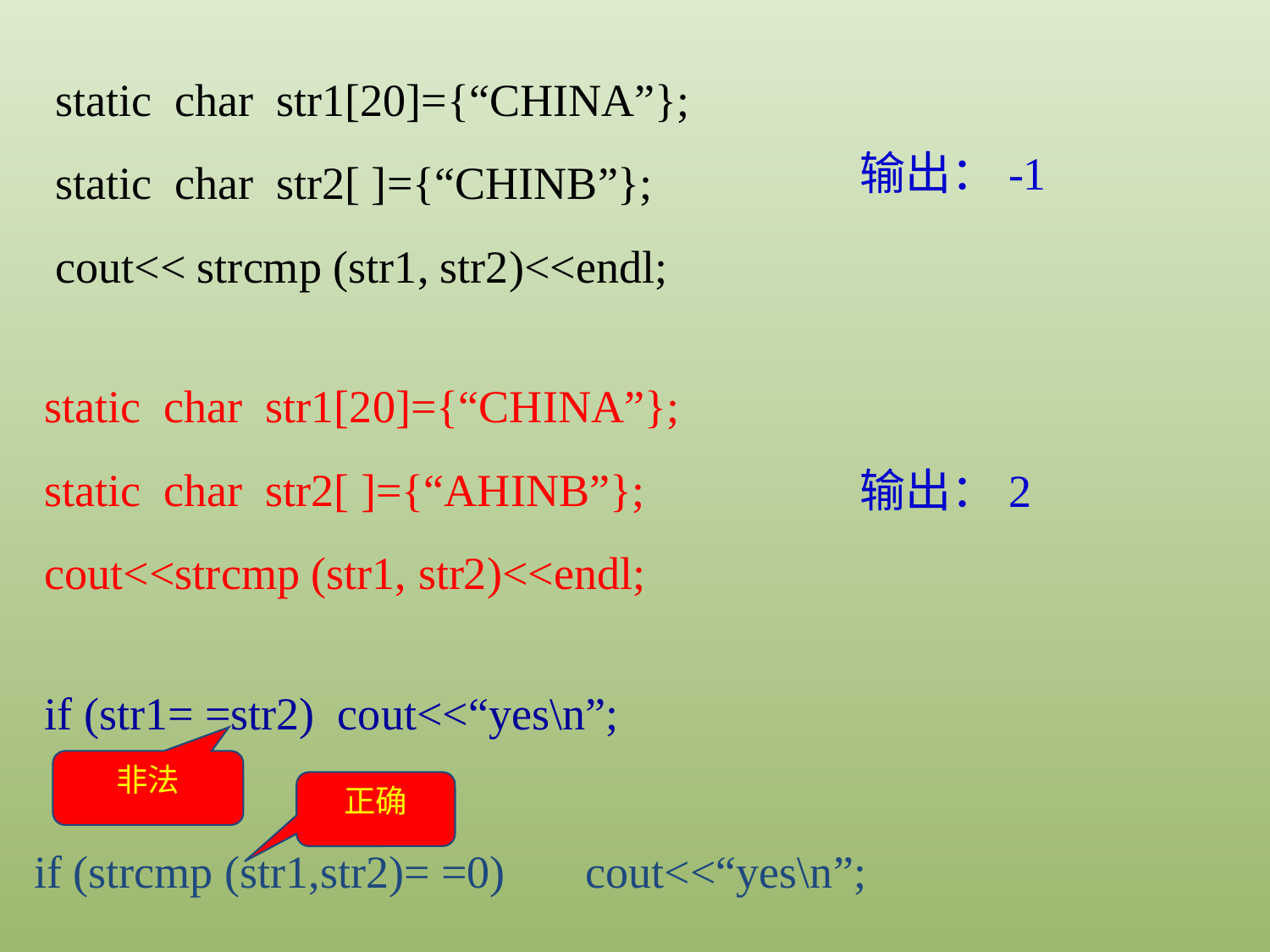

static  char  str1[20]={“CHINA”};
static  char  str2[ ]={“CHINB”};
cout<< strcmp (str1, str2)<<endl;
输出：-1
static  char  str1[20]={“CHINA”};
static  char  str2[ ]={“AHINB”};
cout<<strcmp (str1, str2)<<endl;
输出：2
if (str1= =str2)  cout<<“yes\n”;
非法
正确
if (strcmp (str1,str2)= =0)       cout<<“yes\n”;
359